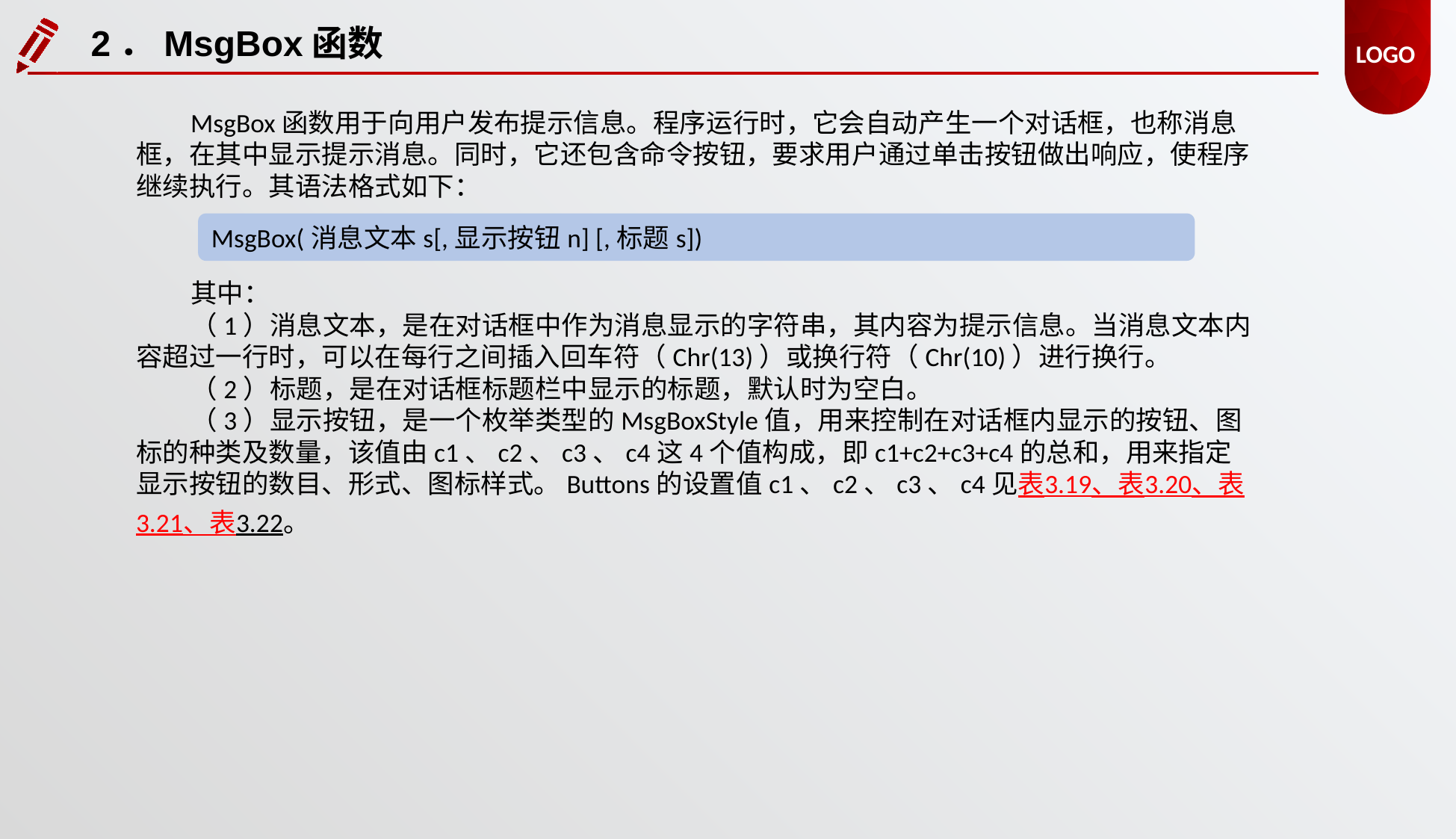

2．MsgBox函数
MsgBox函数用于向用户发布提示信息。程序运行时，它会自动产生一个对话框，也称消息框，在其中显示提示消息。同时，它还包含命令按钮，要求用户通过单击按钮做出响应，使程序继续执行。其语法格式如下：
MsgBox(消息文本s[,显示按钮n] [,标题s])
其中：
（1）消息文本，是在对话框中作为消息显示的字符串，其内容为提示信息。当消息文本内容超过一行时，可以在每行之间插入回车符（Chr(13)）或换行符（Chr(10)）进行换行。
（2）标题，是在对话框标题栏中显示的标题，默认时为空白。
（3）显示按钮，是一个枚举类型的MsgBoxStyle值，用来控制在对话框内显示的按钮、图标的种类及数量，该值由c1、c2、c3、c4这4个值构成，即c1+c2+c3+c4的总和，用来指定显示按钮的数目、形式、图标样式。Buttons的设置值c1、c2、c3、c4见表3.19、表3.20、表3.21、表3.22。